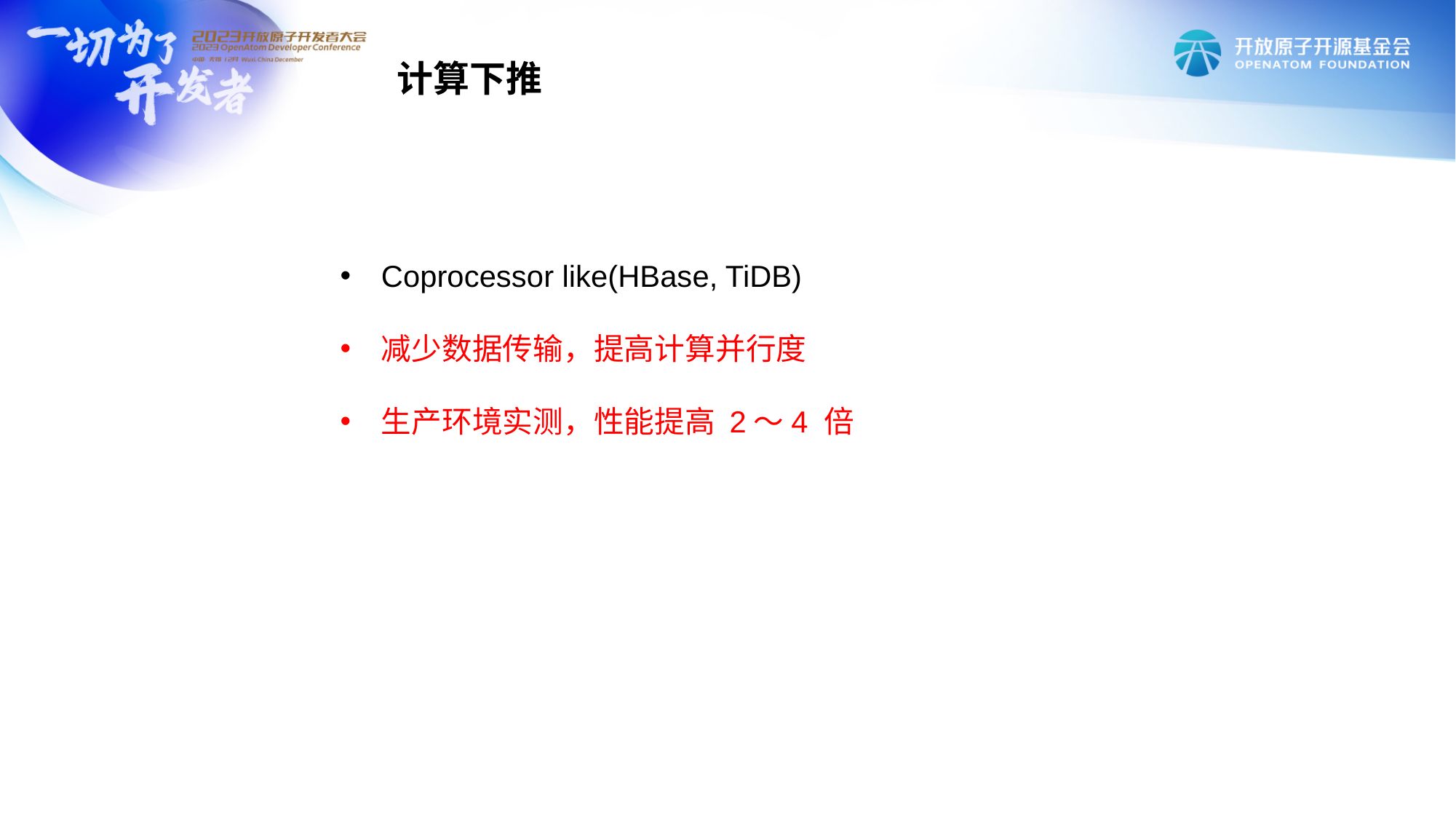

计算下推
Coprocessor like(HBase, TiDB)

减少数据传输，提高计算并行度

生产环境实测，性能提高 2～4 倍